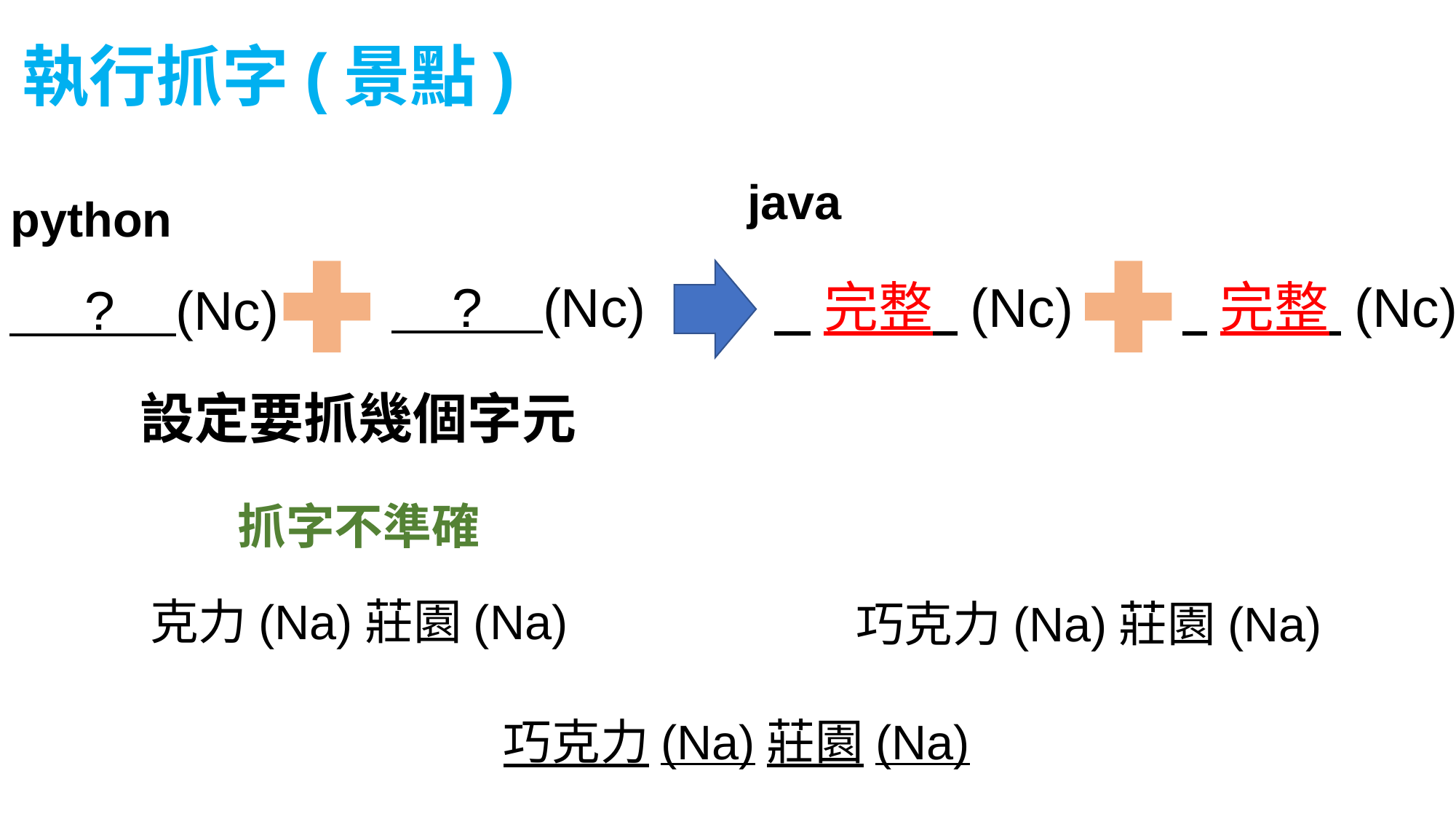

執行抓字(景點)
java
python

   完整  (Nc)
  完整 (Nc)
    ?    (Nc)
     ?    (Nc)
設定要抓幾個字元
抓字不準確
克力(Na)莊園(Na)
巧克力(Na)莊園(Na)
巧克力(Na)莊園(Na)